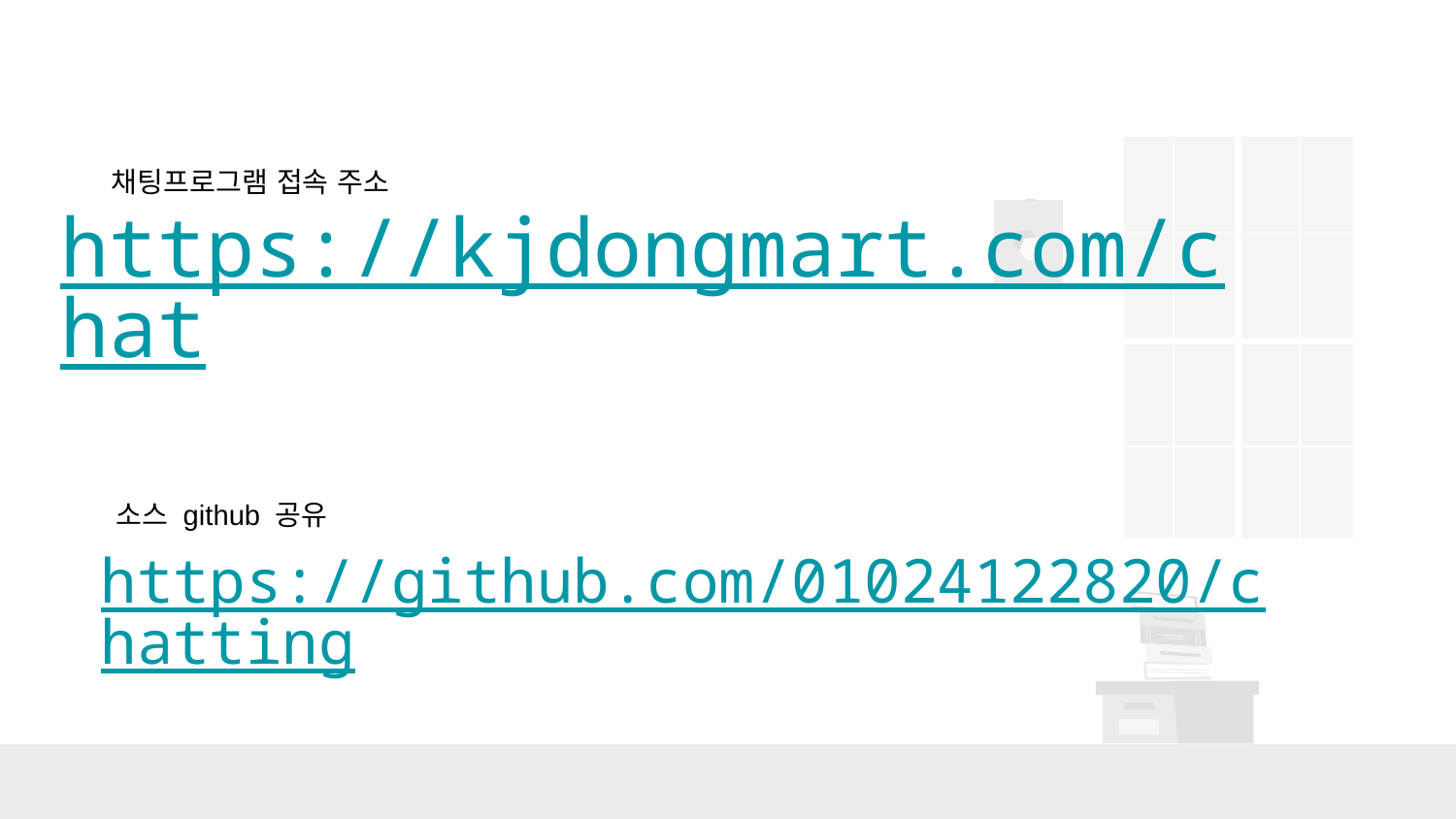

채팅프로그램 접속 주소
https://kjdongmart.com/chat
소스 github 공유
https://github.com/01024122820/chatting